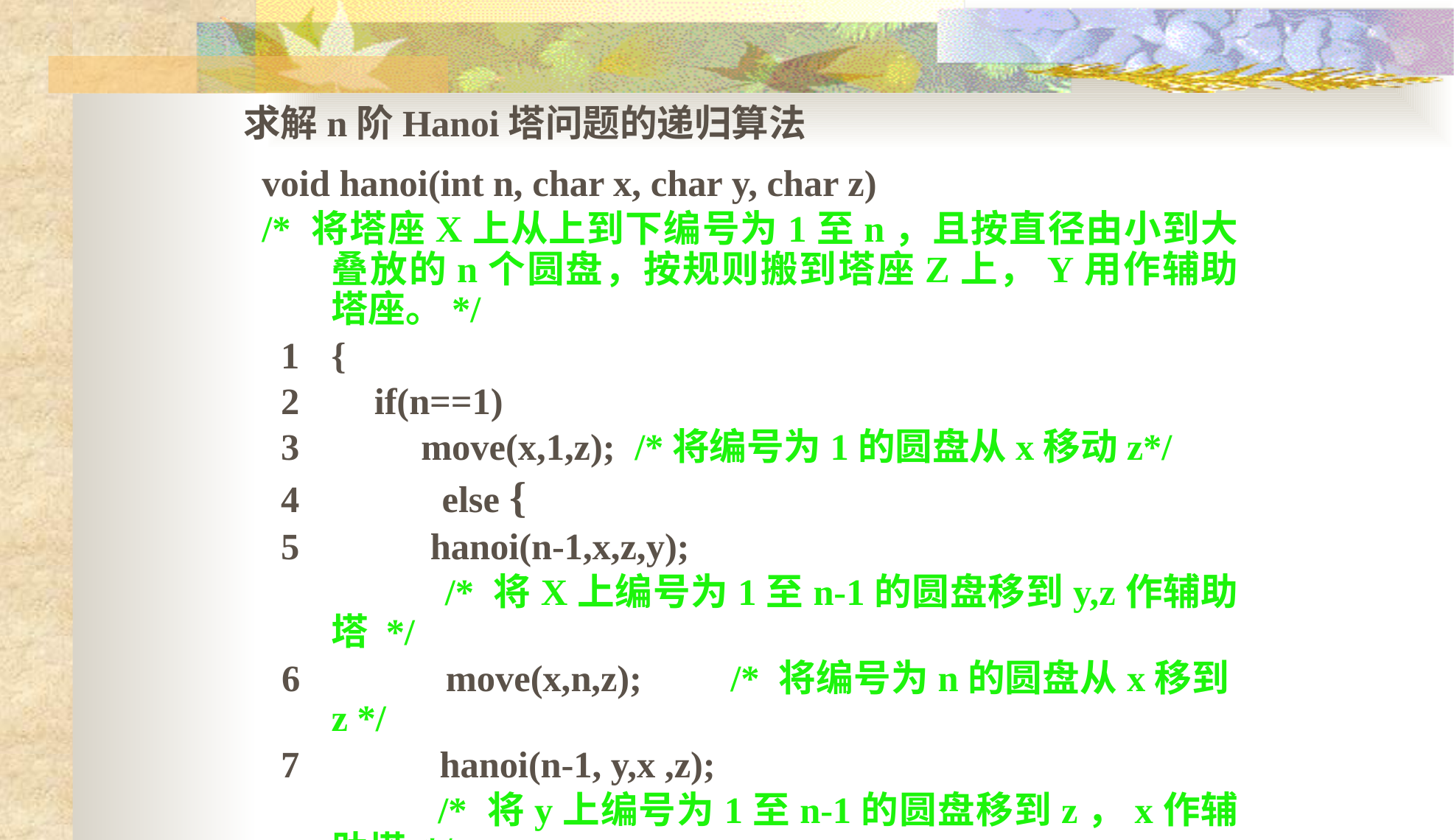

求解n阶Hanoi塔问题的递归算法
void hanoi(int n, char x, char y, char z)
/* 将塔座X上从上到下编号为1至n，且按直径由小到大叠放的n个圆盘，按规则搬到塔座Z上，Y用作辅助塔座。*/
  1	{
  2        if(n==1)
  3             move(x,1,z);  /*将编号为1的圆盘从x移动z*/
  4  		else {
  5              hanoi(n-1,x,z,y);
                  /* 将X上编号为1至n-1的圆盘移到y,z作辅助塔 */
  6               move(x,n,z);         /* 将编号为n的圆盘从x移到z */
  7               hanoi(n-1, y,x ,z);
                 /* 将y上编号为1至n-1的圆盘移到z，x作辅助塔 */
  8        }
 9}